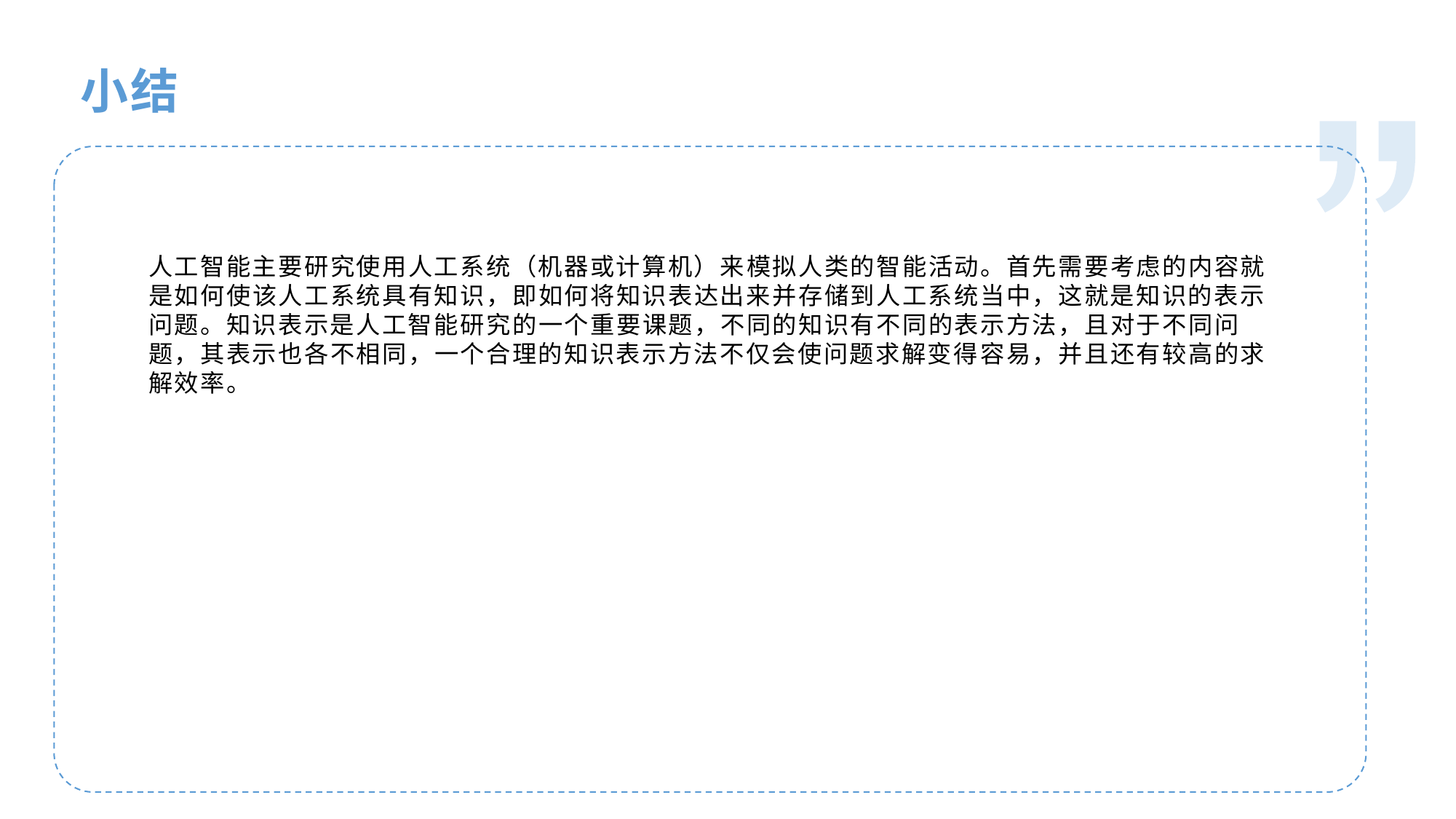

人工智能基础
小结

人工智能主要研究使用人工系统（机器或计算机）来模拟人类的智能活动。首先需要考虑的内容就是如何使该人工系统具有知识，即如何将知识表达出来并存储到人工系统当中，这就是知识的表示问题。知识表示是人工智能研究的一个重要课题，不同的知识有不同的表示方法，且对于不同问题，其表示也各不相同，一个合理的知识表示方法不仅会使问题求解变得容易，并且还有较高的求解效率。